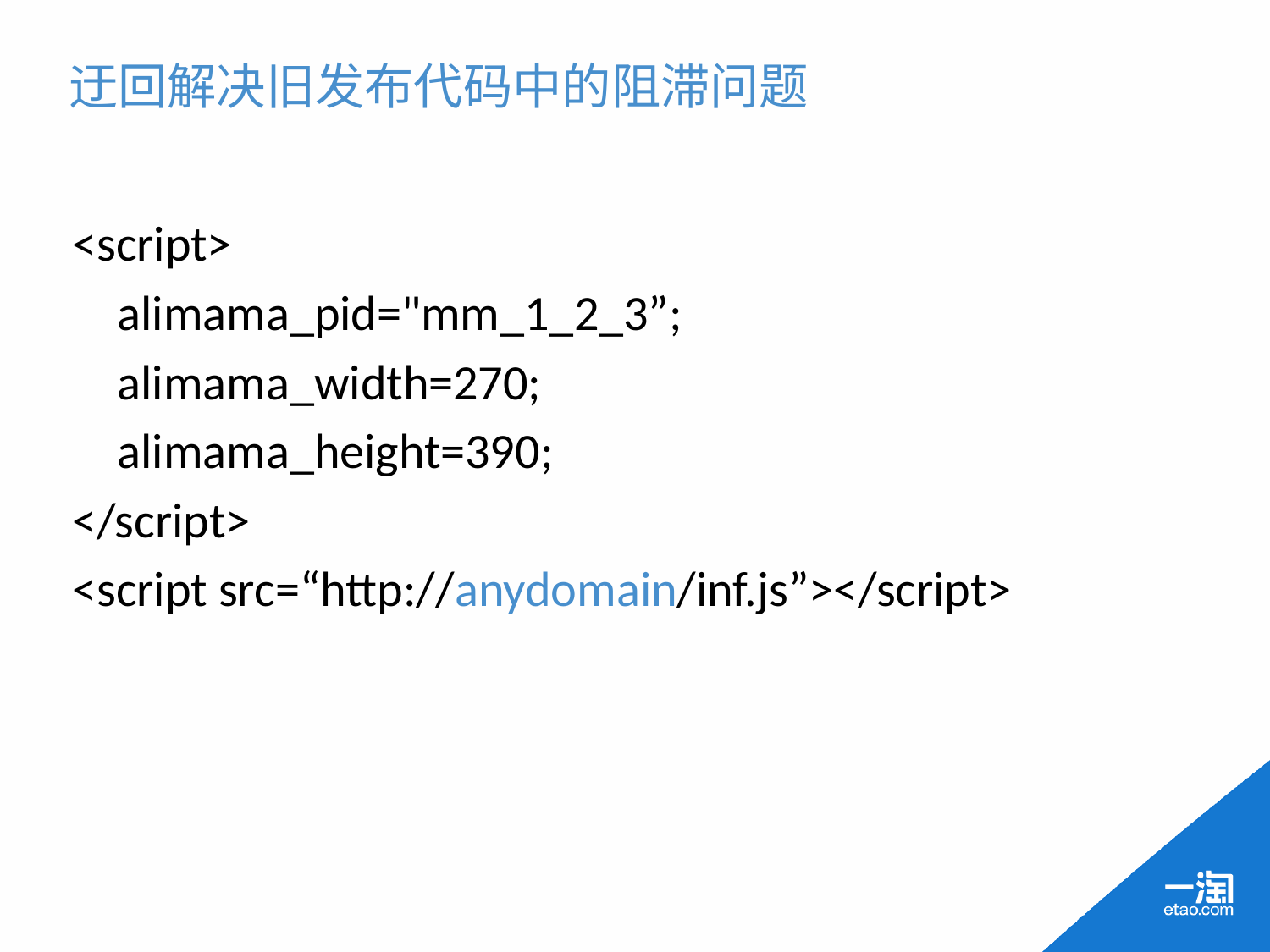

迂回解决旧发布代码中的阻滞问题
<script>
    alimama_pid="mm_1_2_3”;
    alimama_width=270;
    alimama_height=390;
</script>
<script src=“http://anydomain/inf.js”></script>